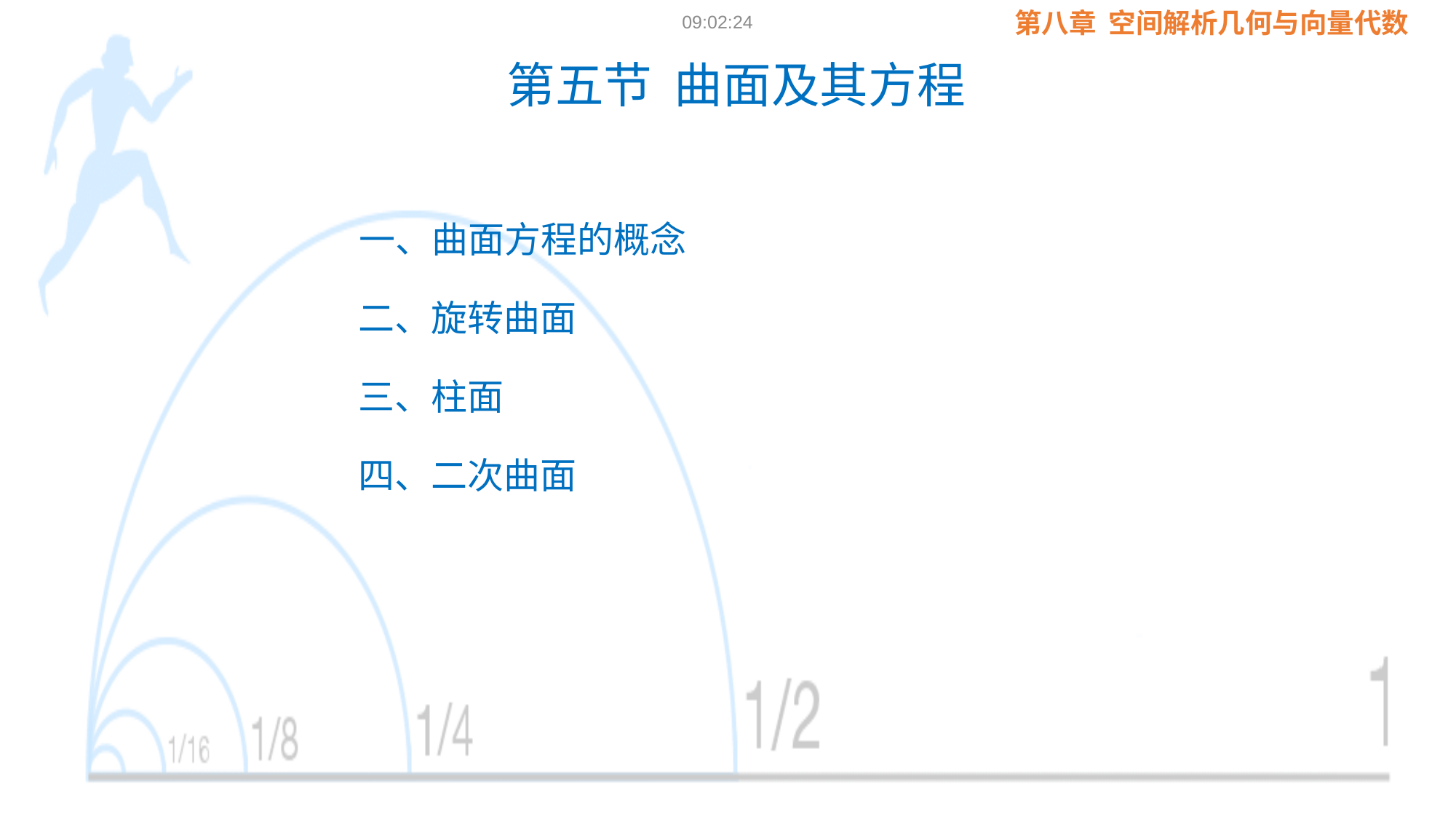

09:02:24
第五节  曲面及其方程
一、曲面方程的概念
二、旋转曲面
三、柱面
四、二次曲面